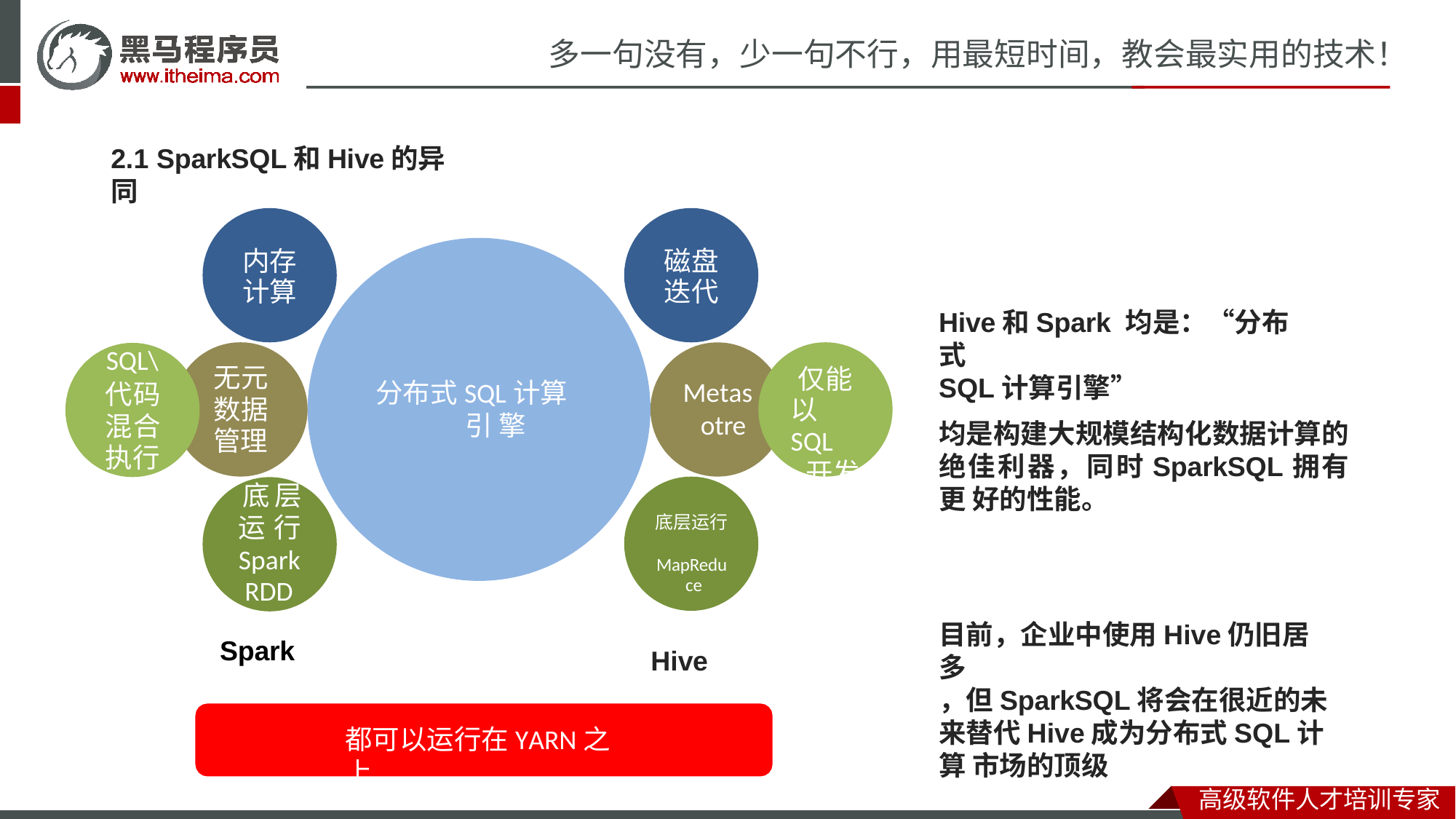

# 多一句没有，少一句不行，用最短时间，教会最实用的技术！

2.1 SparkSQL和Hive的异同

内存 计算
磁盘 迭代
Hive和Spark 均是：“分布式
SQL计算引擎”
SQL\
代码 混合 执行

无元 数据 管理
仅能 以SQL
开发
Metas  otre
分布式SQL计算引 擎
均是构建大规模结构化数据计算的 绝佳利器，同时SparkSQL拥有更 好的性能。

底层 运行 Spark  RDD

Spark
底层运行  MapRedu  ce
目前，企业中使用Hive仍旧居多
，但SparkSQL将会在很近的未 来替代Hive成为分布式SQL计算 市场的顶级
Hive

都可以运行在YARN之上
高级软件人才培训专家